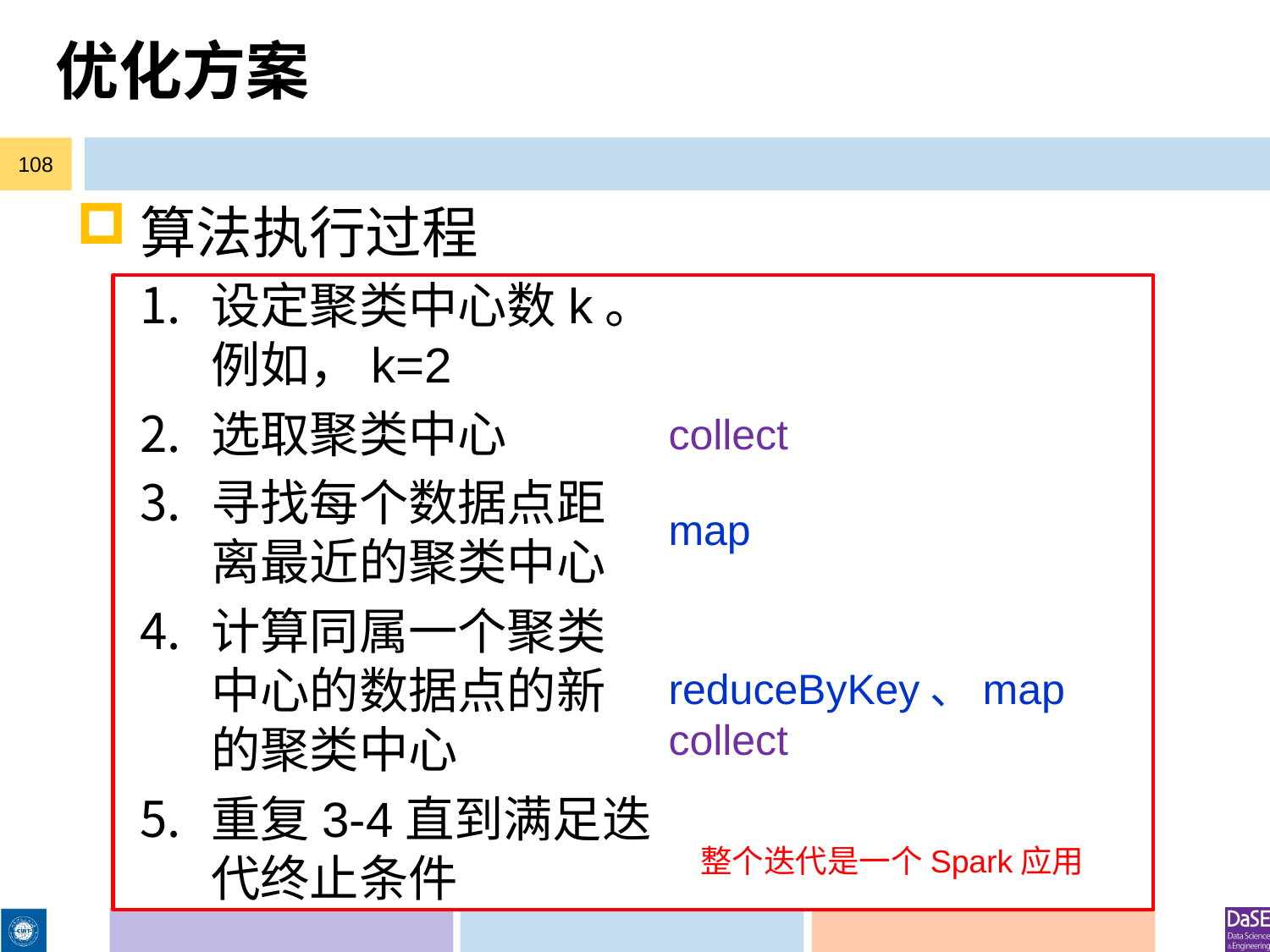

# 优化方案
108
算法执行过程
设定聚类中心数k。
例如，k=2
选取聚类中心
寻找每个数据点距
离最近的聚类中心
计算同属一个聚类
中心的数据点的新
的聚类中心
重复3-4直到满足迭
代终止条件

collect
map
reduceByKey、map
collect
整个迭代是一个Spark应用